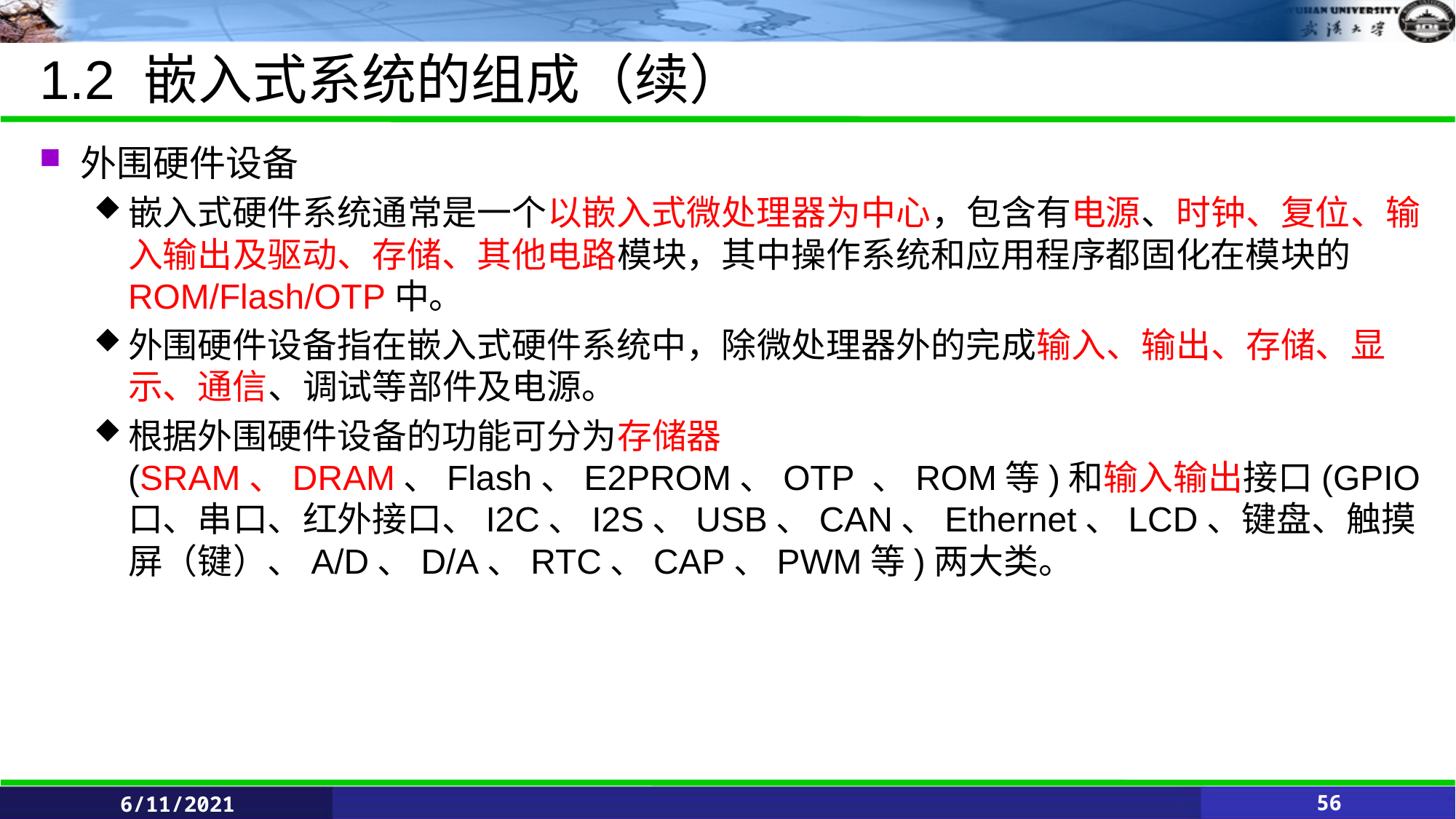

# 1.2 嵌入式系统的组成（续）
外围硬件设备
嵌入式硬件系统通常是一个以嵌入式微处理器为中心，包含有电源、时钟、复位、输入输出及驱动、存储、其他电路模块，其中操作系统和应用程序都固化在模块的ROM/Flash/OTP中。
外围硬件设备指在嵌入式硬件系统中，除微处理器外的完成输入、输出、存储、显示、通信、调试等部件及电源。
根据外围硬件设备的功能可分为存储器(SRAM、DRAM、Flash、E2PROM、OTP 、ROM等)和输入输出接口(GPIO口、串口、红外接口、I2C、I2S、USB、CAN、Ethernet、LCD、键盘、触摸屏（键）、A/D、D/A、RTC、CAP、PWM等)两大类。
6/11/2021

56